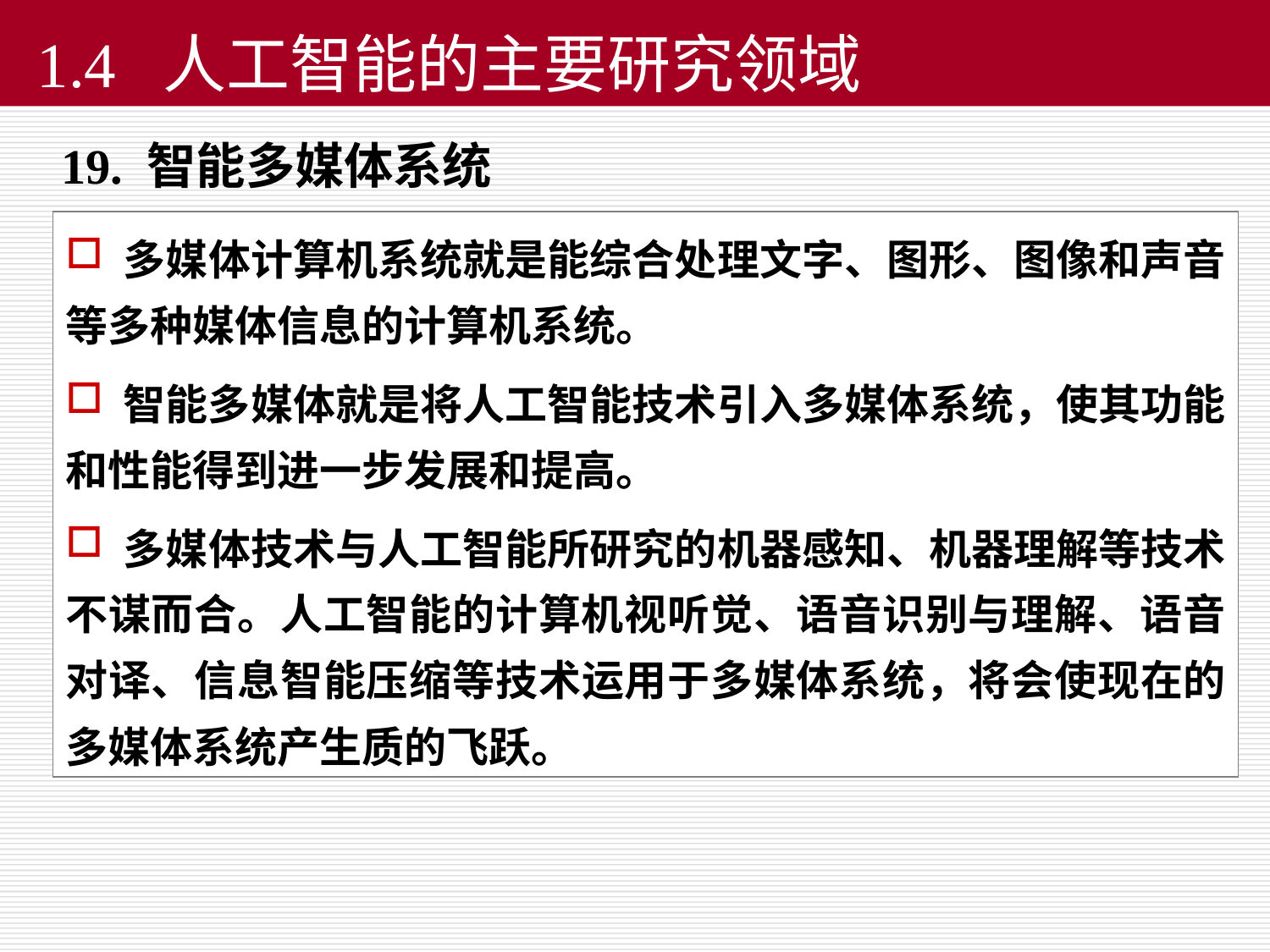

1.4  人工智能的主要研究领域
19. 智能多媒体系统
 多媒体计算机系统就是能综合处理文字、图形、图像和声音等多种媒体信息的计算机系统。
 智能多媒体就是将人工智能技术引入多媒体系统，使其功能和性能得到进一步发展和提高。
 多媒体技术与人工智能所研究的机器感知、机器理解等技术不谋而合。人工智能的计算机视听觉、语音识别与理解、语音对译、信息智能压缩等技术运用于多媒体系统，将会使现在的多媒体系统产生质的飞跃。
68